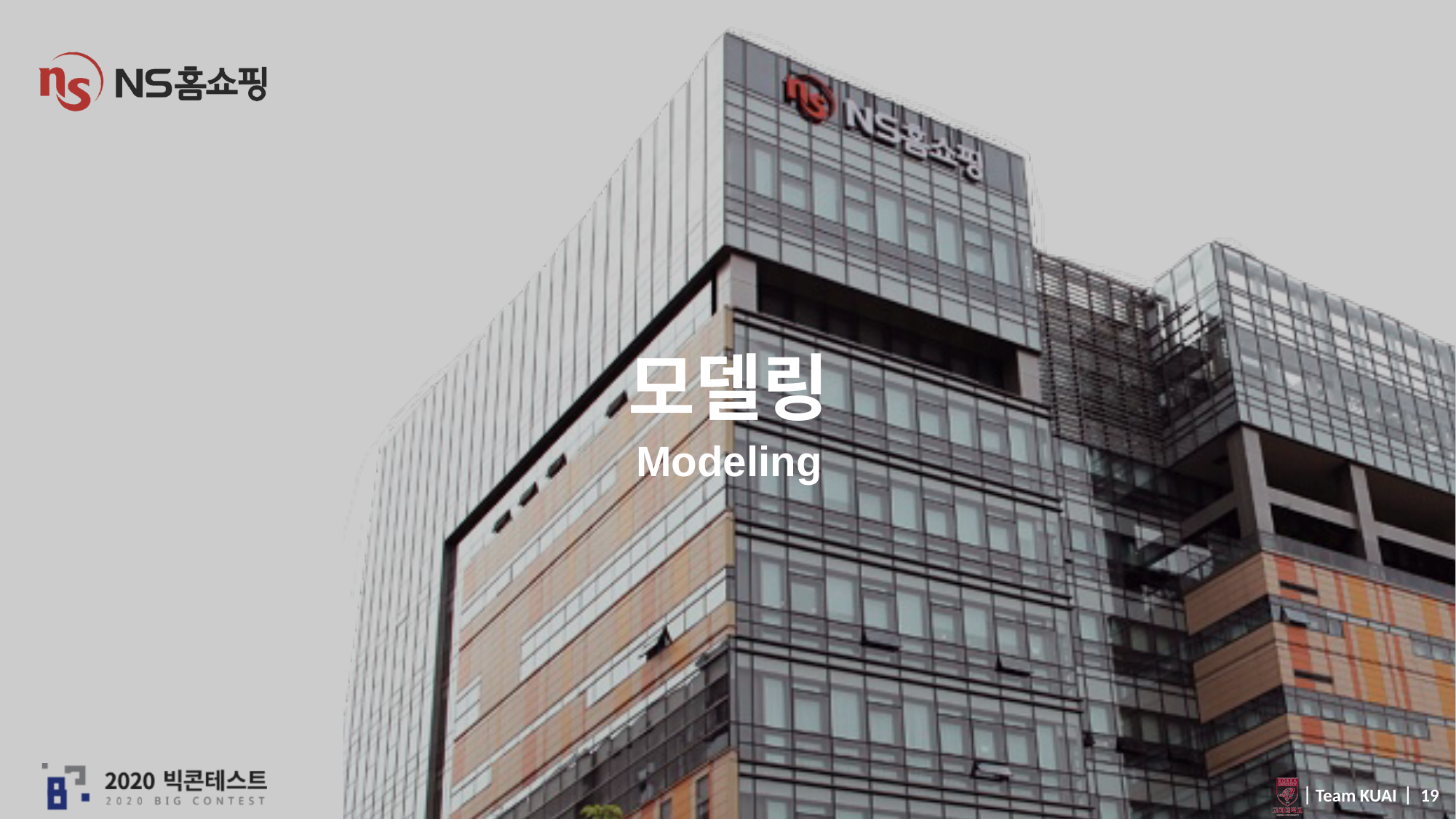

# 모델링 Modeling
 ⎸Team KUAI  ⎸ 19